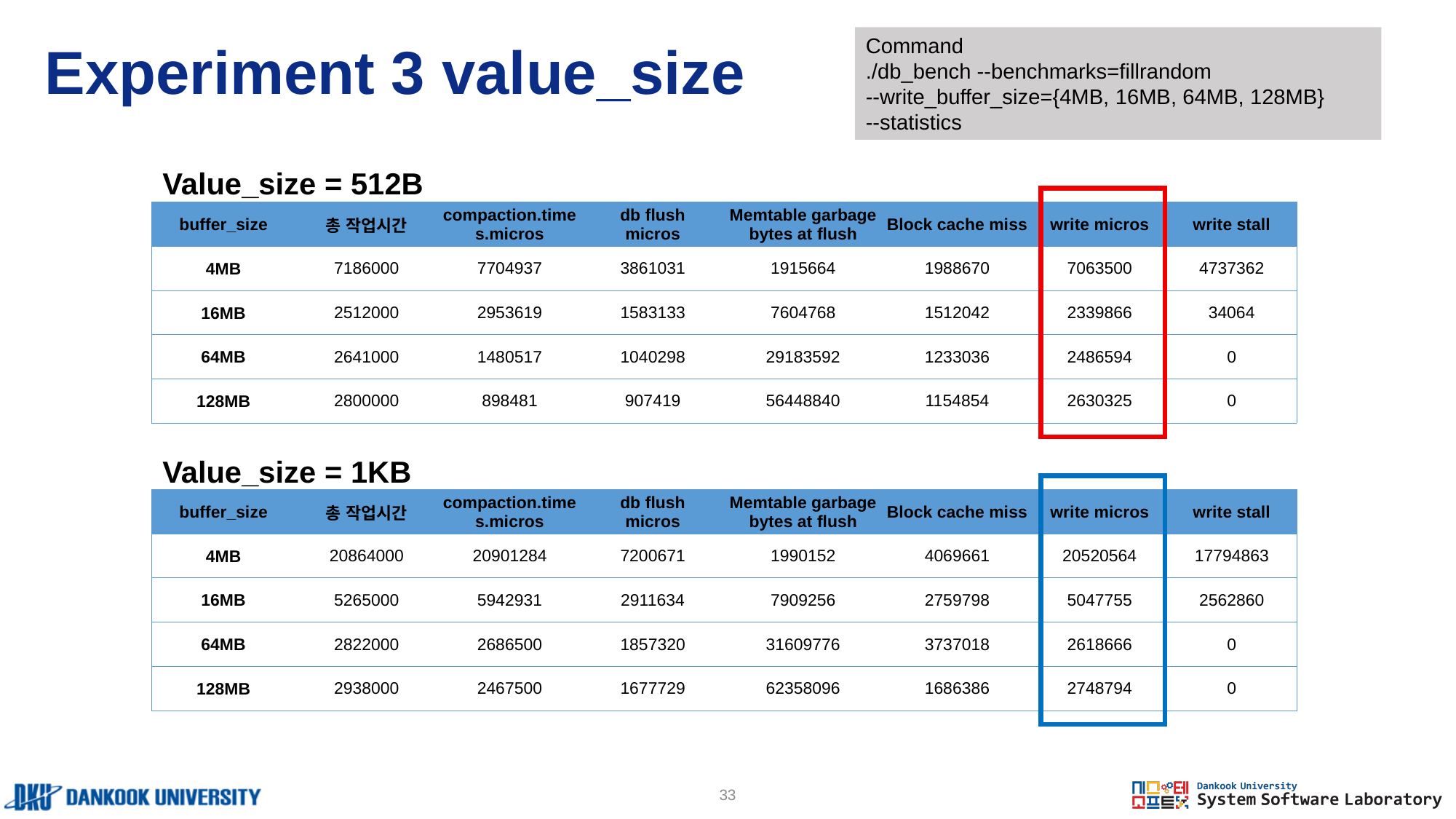

# Experiment 3 value_size
Command
./db_bench --benchmarks=fillrandom
--write_buffer_size={4MB, 16MB, 64MB, 128MB}
--statistics
Value_size = 512B

| buffer\_size | 총 작업시간 | compaction.times.micros | db flush micros | Memtable garbage bytes at flush | Block cache miss | write micros | write stall |
| --- | --- | --- | --- | --- | --- | --- | --- |
| 4MB | 7186000 | 7704937 | 3861031 | 1915664 | 1988670 | 7063500 | 4737362 |
| 16MB | 2512000 | 2953619 | 1583133 | 7604768 | 1512042 | 2339866 | 34064 |
| 64MB | 2641000 | 1480517 | 1040298 | 29183592 | 1233036 | 2486594 | 0 |
| 128MB | 2800000 | 898481 | 907419 | 56448840 | 1154854 | 2630325 | 0 |
Value_size = 1KB

| buffer\_size | 총 작업시간 | compaction.times.micros | db flush micros | Memtable garbage bytes at flush | Block cache miss | write micros | write stall |
| --- | --- | --- | --- | --- | --- | --- | --- |
| 4MB | 20864000 | 20901284 | 7200671 | 1990152 | 4069661 | 20520564 | 17794863 |
| 16MB | 5265000 | 5942931 | 2911634 | 7909256 | 2759798 | 5047755 | 2562860 |
| 64MB | 2822000 | 2686500 | 1857320 | 31609776 | 3737018 | 2618666 | 0 |
| 128MB | 2938000 | 2467500 | 1677729 | 62358096 | 1686386 | 2748794 | 0 |
33